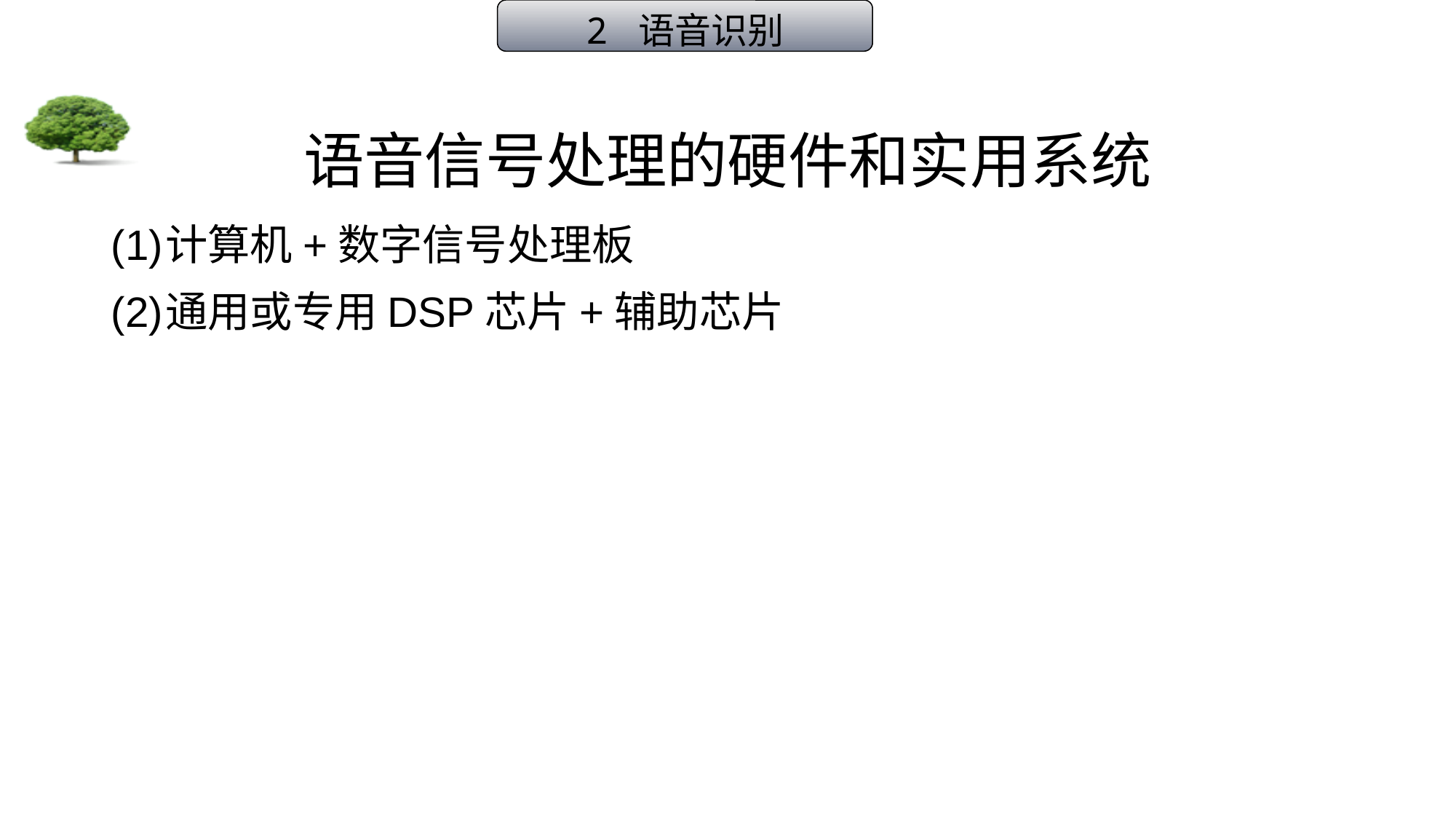

2 语音识别

# 语音信号处理的硬件和实用系统
计算机+数字信号处理板
通用或专用DSP芯片+辅助芯片